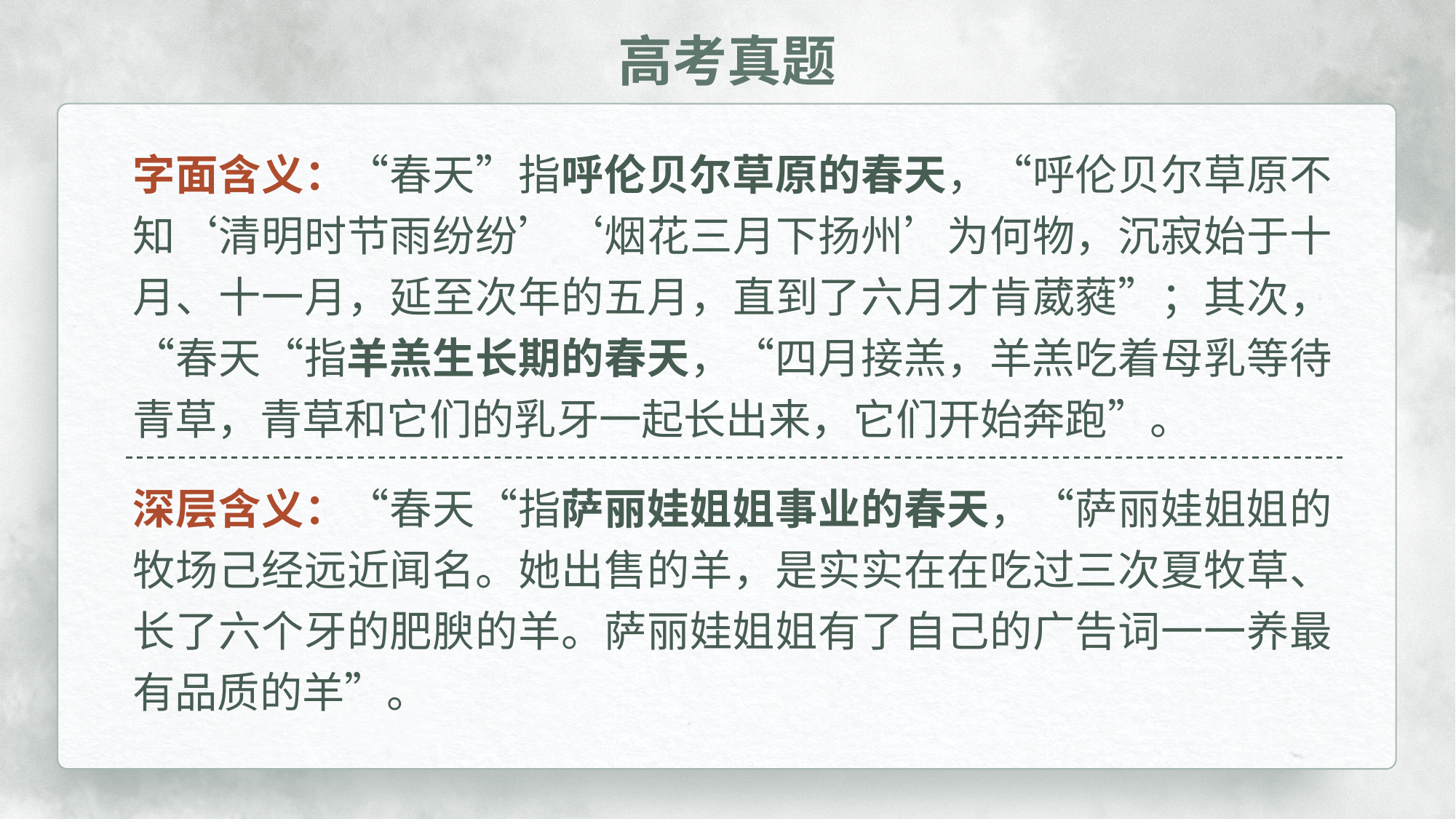

高考真题

字面含义：“春天”指呼伦贝尔草原的春天，“呼伦贝尔草原不知‘清明时节雨纷纷’‘烟花三月下扬州’为何物，沉寂始于十月、十一月，延至次年的五月，直到了六月才肯葳蕤”；其次，“春天“指羊羔生长期的春天，“四月接羔，羊羔吃着母乳等待青草，青草和它们的乳牙一起长出来，它们开始奔跑”。
深层含义：“春天“指萨丽娃姐姐事业的春天，“萨丽娃姐姐的牧场己经远近闻名。她出售的羊，是实实在在吃过三次夏牧草、长了六个牙的肥腴的羊。萨丽娃姐姐有了自己的广告词一一养最有品质的羊”。